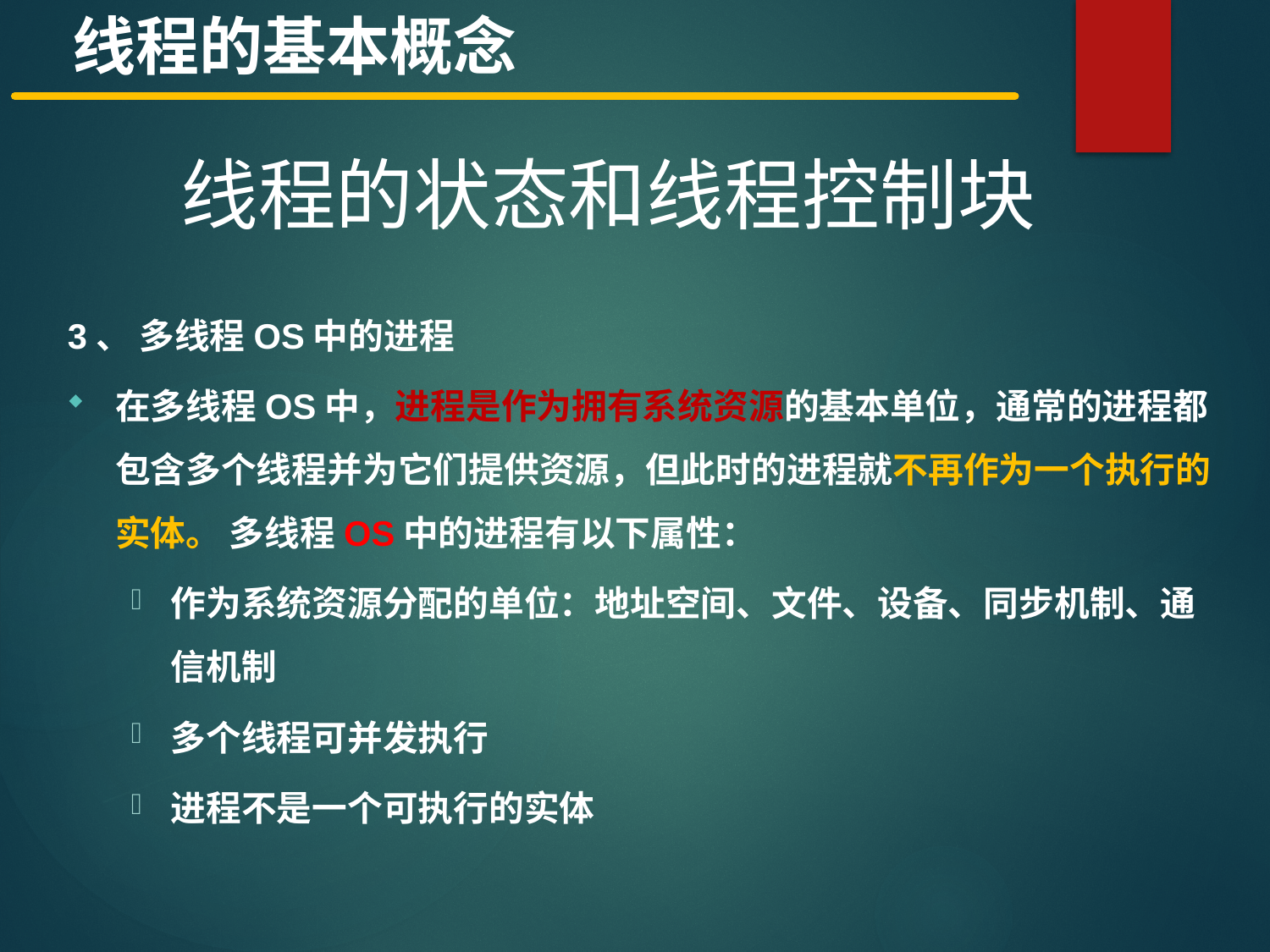

线程的基本概念
线程的状态和线程控制块
3、 多线程OS中的进程
在多线程OS中，进程是作为拥有系统资源的基本单位，通常的进程都包含多个线程并为它们提供资源，但此时的进程就不再作为一个执行的实体。 多线程OS中的进程有以下属性：
作为系统资源分配的单位：地址空间、文件、设备、同步机制、通信机制
多个线程可并发执行
进程不是一个可执行的实体